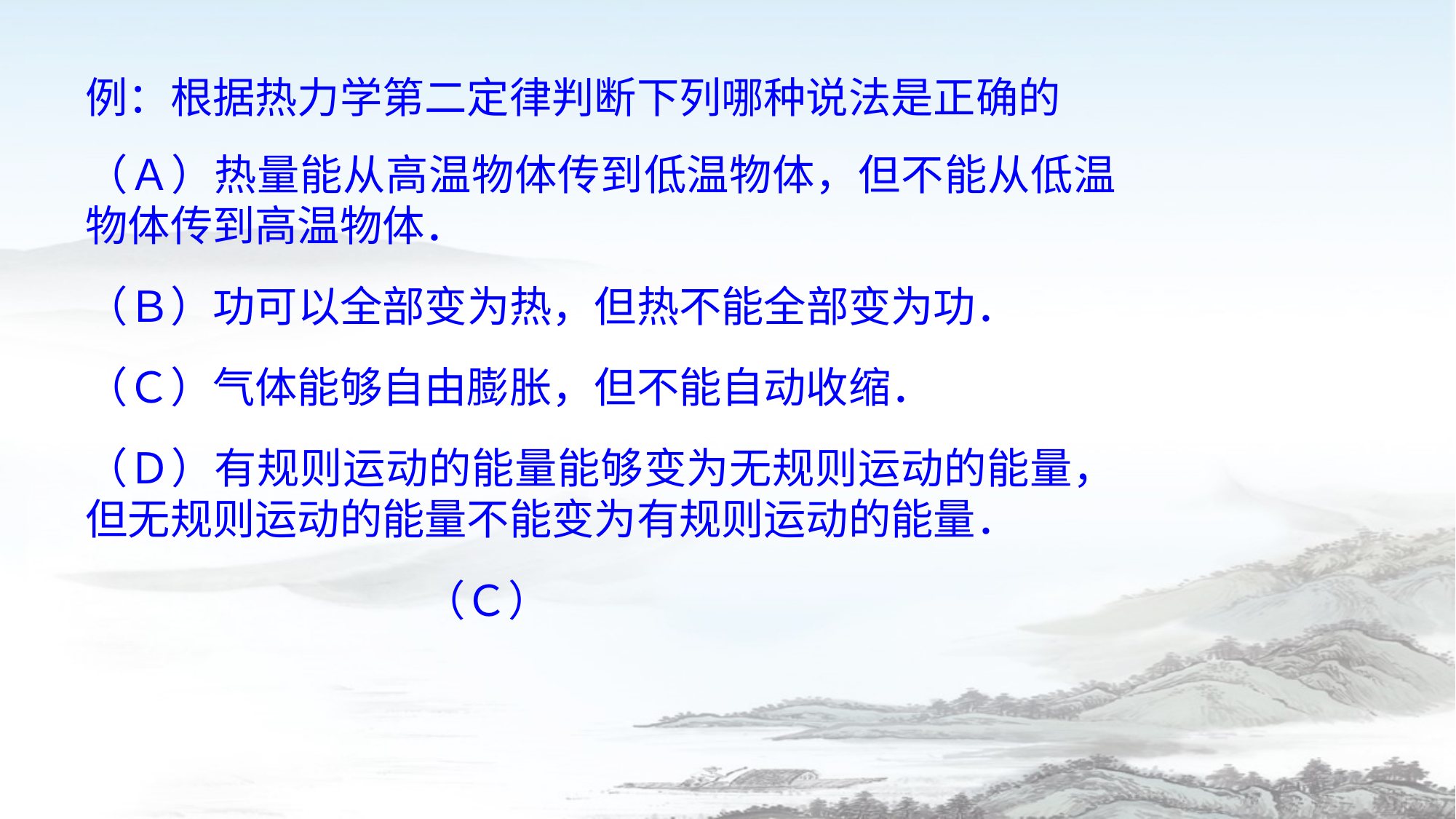

例：根据热力学第二定律判断下列哪种说法是正确的
（Ａ）热量能从高温物体传到低温物体，但不能从低温物体传到高温物体．
（Ｂ）功可以全部变为热，但热不能全部变为功．
（Ｃ）气体能够自由膨胀，但不能自动收缩．
（Ｄ）有规则运动的能量能够变为无规则运动的能量，但无规则运动的能量不能变为有规则运动的能量．
 （Ｃ）